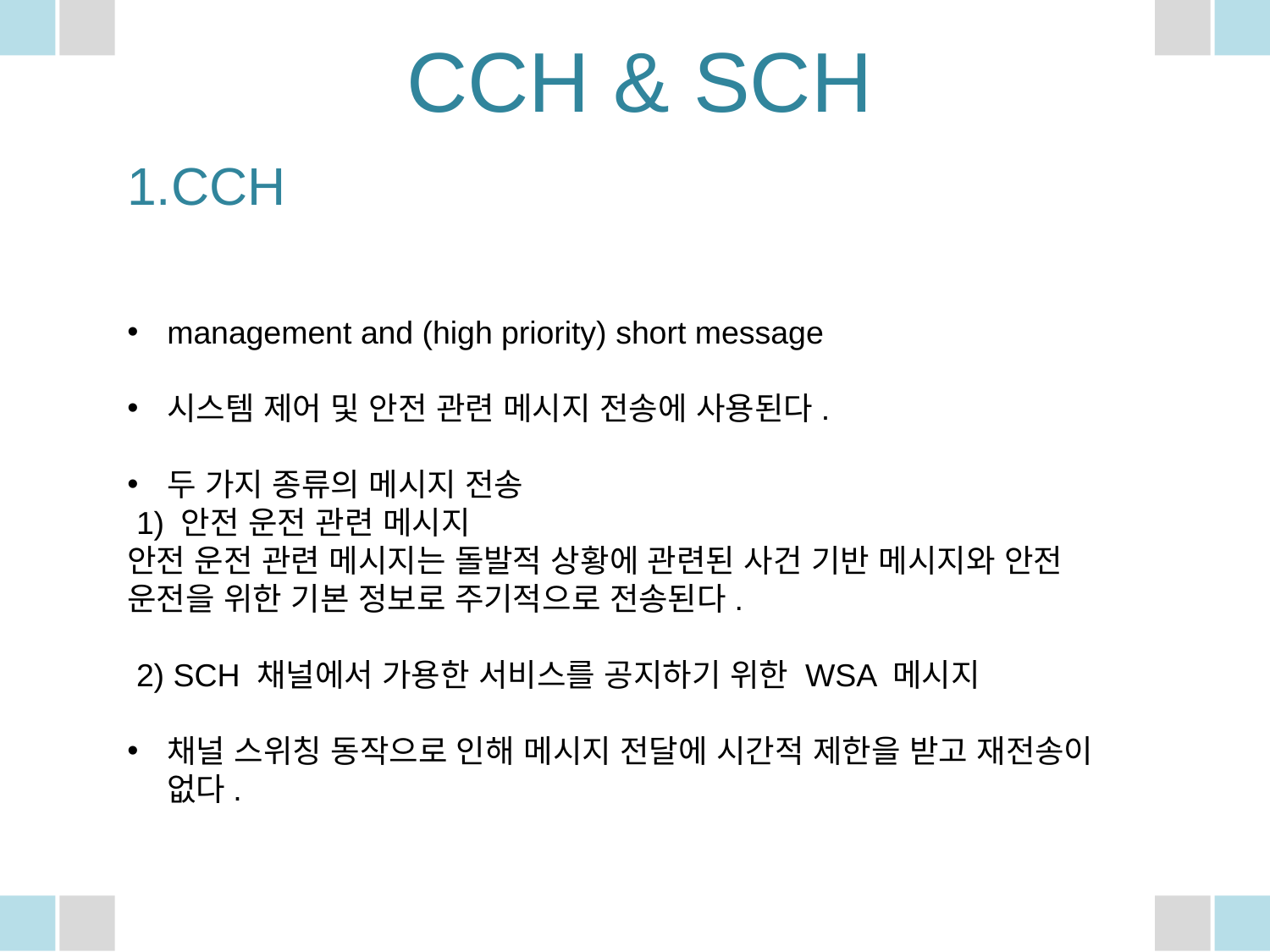

CCH & SCH
1.CCH
management and (high priority) short message

시스템 제어 및 안전 관련 메시지 전송에 사용된다.

두 가지 종류의 메시지 전송
 1) 안전 운전 관련 메시지
안전 운전 관련 메시지는 돌발적 상황에 관련된 사건 기반 메시지와 안전 운전을 위한 기본 정보로 주기적으로 전송된다.

 2) SCH 채널에서 가용한 서비스를 공지하기 위한 WSA 메시지

채널 스위칭 동작으로 인해 메시지 전달에 시간적 제한을 받고 재전송이 없다.